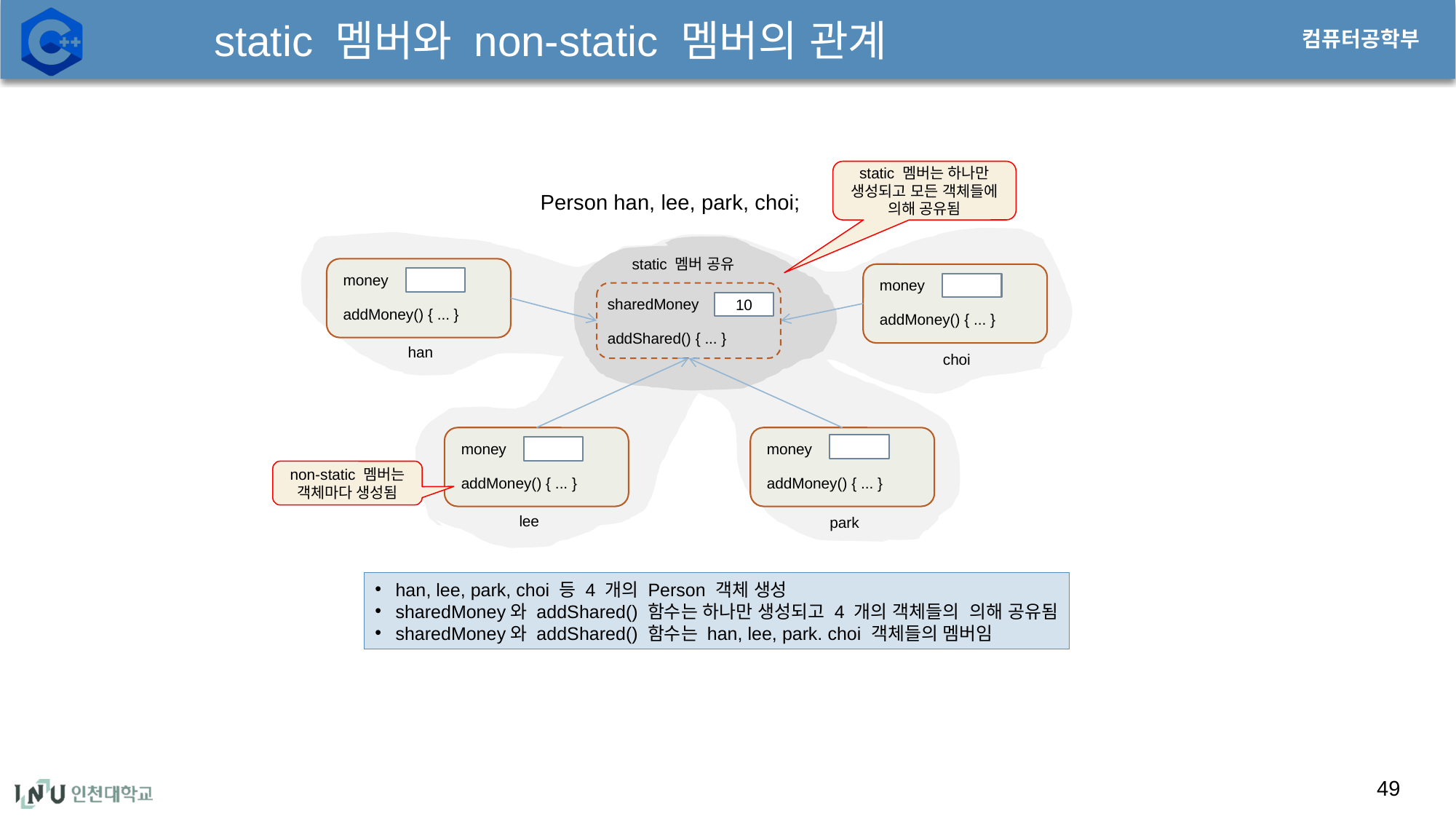

# static 멤버와 non-static 멤버의 관계
static 멤버는 하나만 생성되고 모든 객체들에 의해 공유됨
Person han, lee, park, choi;

static 멤버 공유

money

money

sharedMoney
10
addMoney() { ... }
addMoney() { ... }
addShared() { ... }
han
choi

money
money

non-static 멤버는 객체마다 생성됨
addMoney() { ... }
addMoney() { ... }
lee
park
han, lee, park, choi 등 4 개의 Person 객체 생성
sharedMoney와 addShared() 함수는 하나만 생성되고 4 개의 객체들의  의해 공유됨
sharedMoney와 addShared() 함수는 han, lee, park. choi 객체들의 멤버임